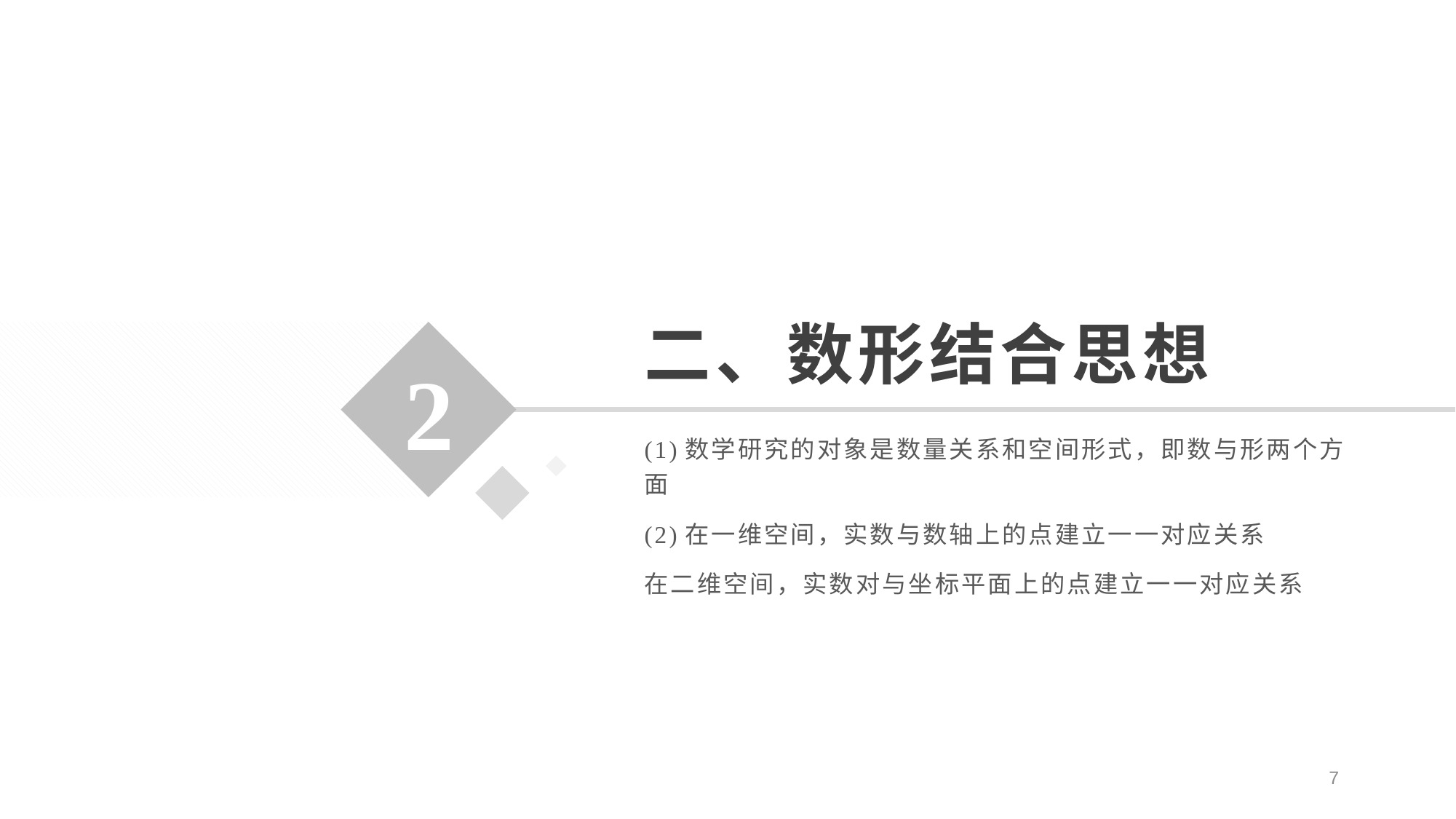

# 二、数形结合思想
2
(1)数学研究的对象是数量关系和空间形式，即数与形两个方面
(2)在一维空间，实数与数轴上的点建立一一对应关系
在二维空间，实数对与坐标平面上的点建立一一对应关系
7